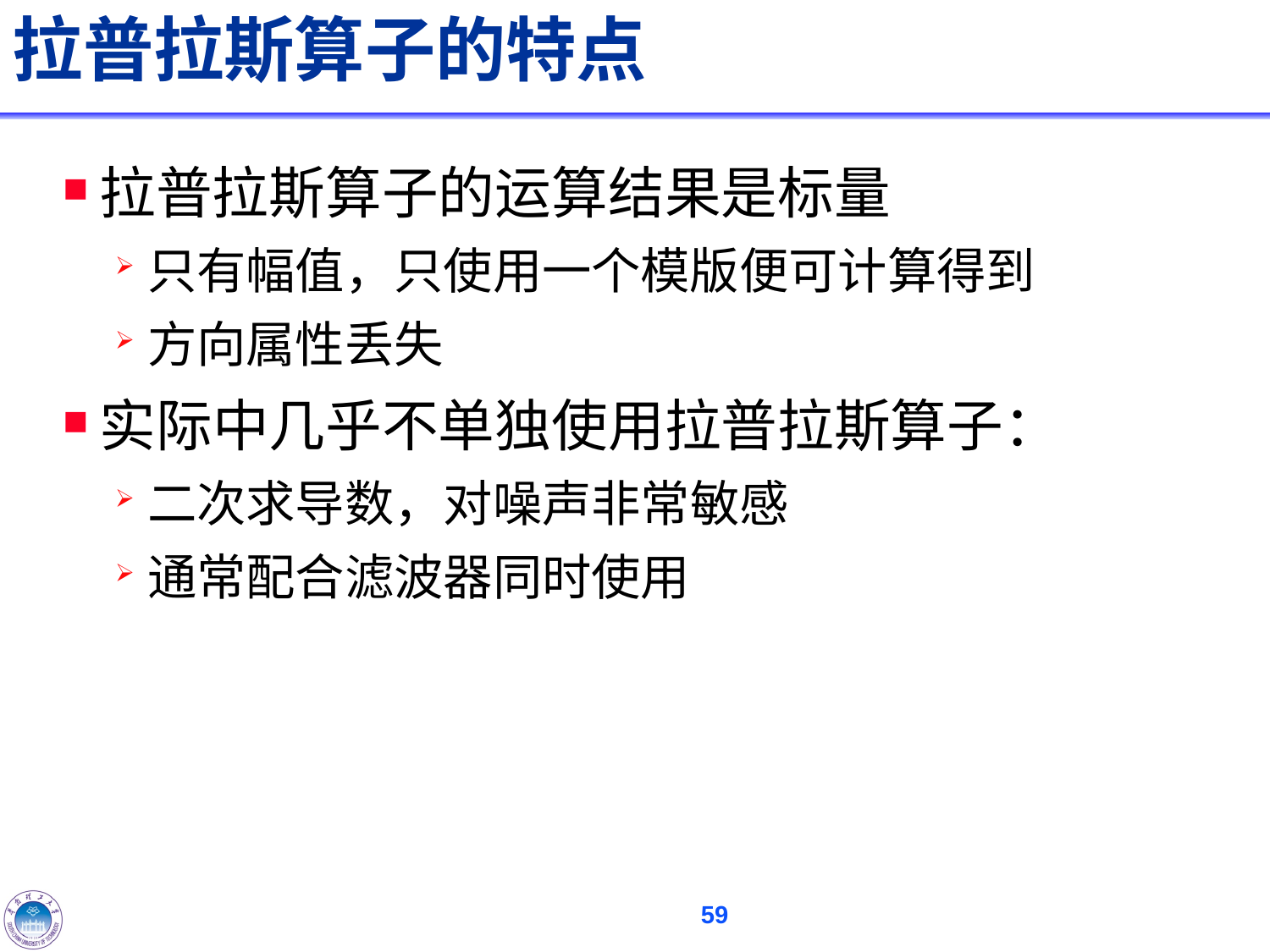

# 拉普拉斯算子的特点
拉普拉斯算子的运算结果是标量
只有幅值，只使用一个模版便可计算得到
方向属性丢失
实际中几乎不单独使用拉普拉斯算子：
二次求导数，对噪声非常敏感
通常配合滤波器同时使用